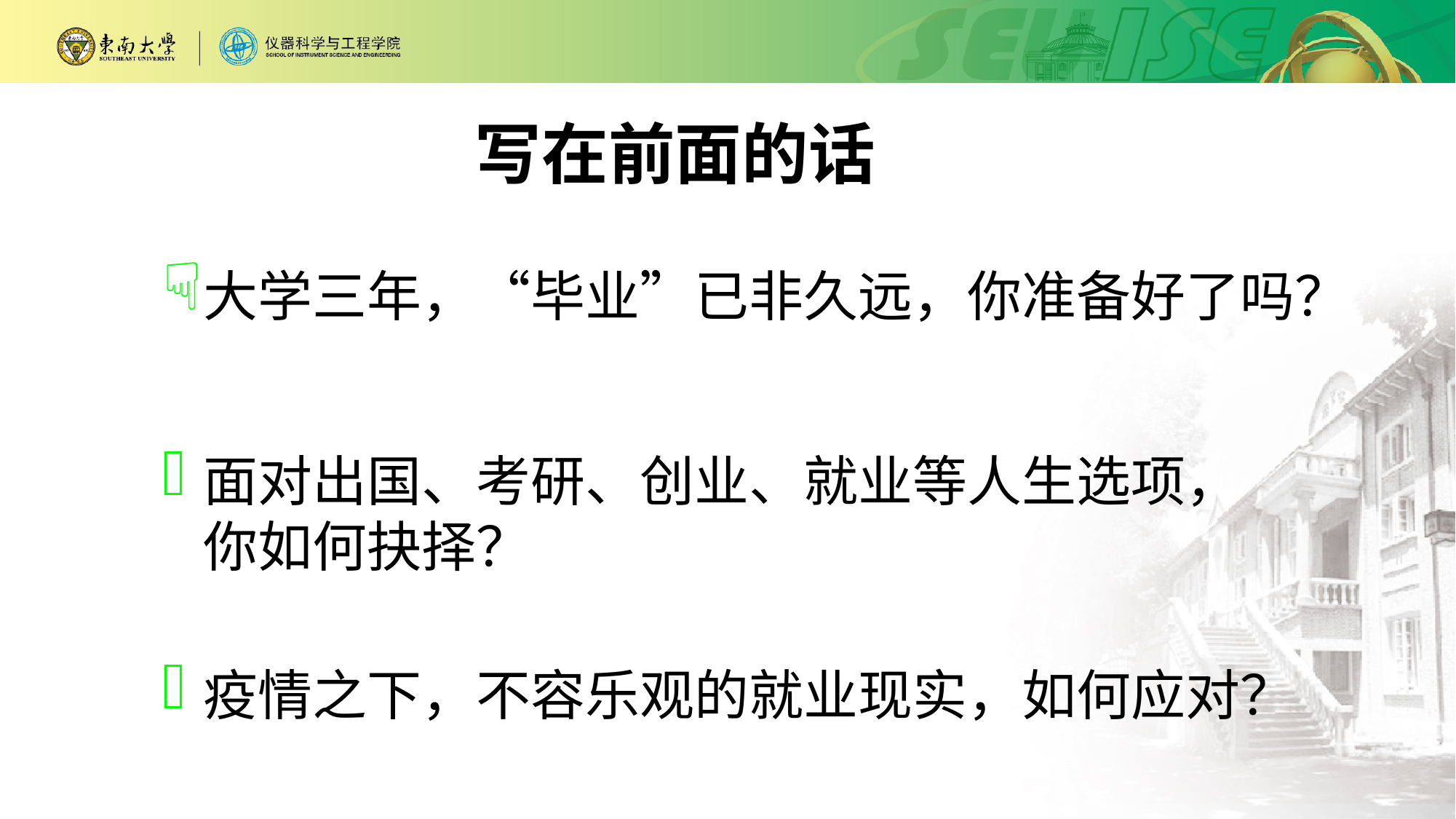

# 写在前面的话
大学三年，“毕业”已非久远，你准备好了吗？
面对出国、考研、创业、就业等人生选项，你如何抉择？
疫情之下，不容乐观的就业现实，如何应对？